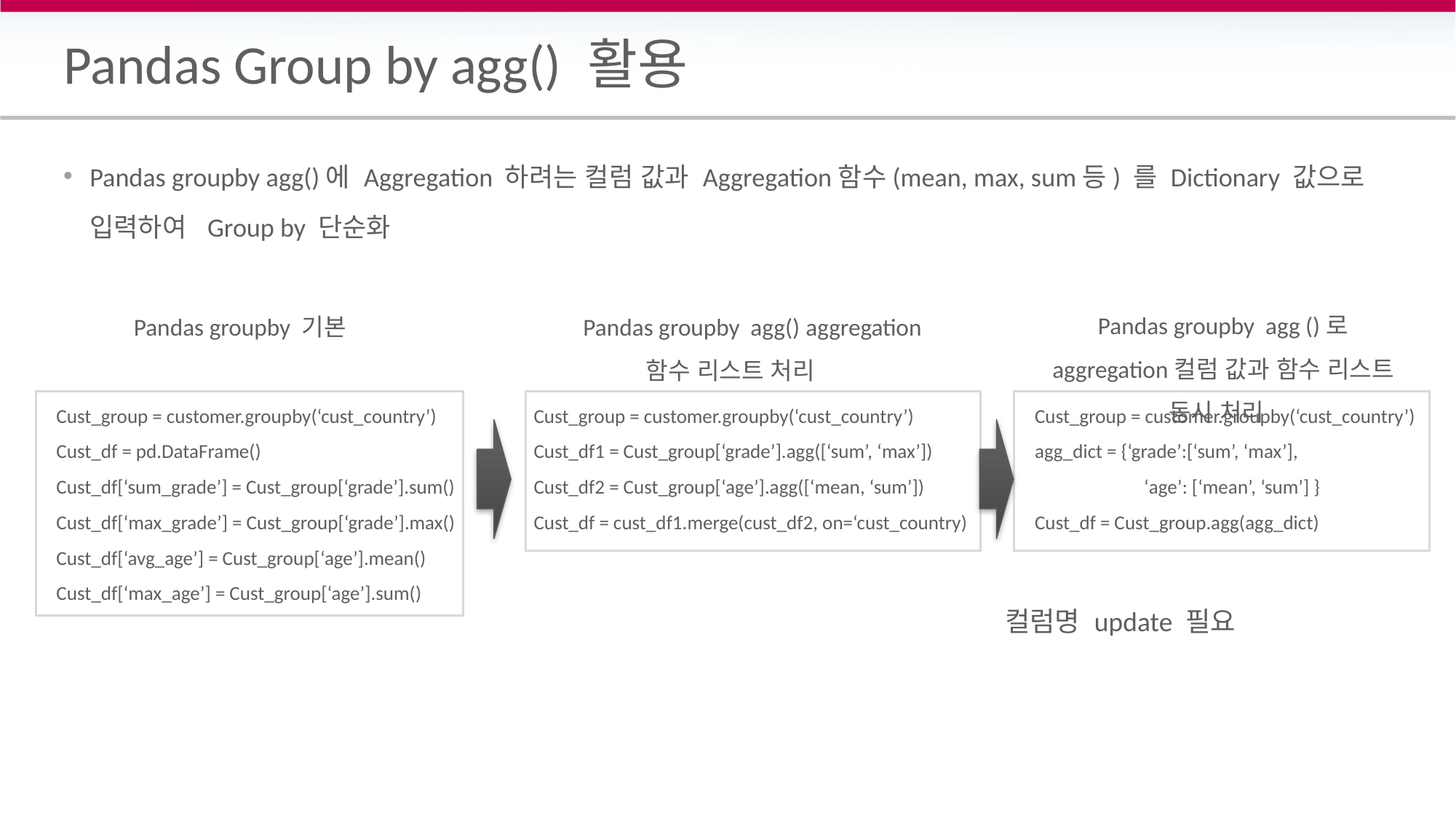

# Pandas Group by agg() 활용
Pandas groupby agg()에 Aggregation 하려는 컬럼 값과 Aggregation함수(mean, max, sum등) 를 Dictionary 값으로 입력하여  Group by 단순화
Pandas groupby  agg ()로 aggregation컬럼 값과 함수 리스트 동시 처리
Pandas groupby 기본
Pandas groupby  agg() aggregation
함수 리스트 처리

Cust_group = customer.groupby(‘cust_country’)
Cust_df = pd.DataFrame()
Cust_df[‘sum_grade’] = Cust_group[‘grade’].sum()
Cust_df[‘max_grade’] = Cust_group[‘grade’].max()
Cust_df[‘avg_age’] = Cust_group[‘age’].mean()
Cust_df[‘max_age’] = Cust_group[‘age’].sum()

Cust_group = customer.groupby(‘cust_country’)
Cust_df1 = Cust_group[‘grade’].agg([‘sum’, ‘max’])
Cust_df2 = Cust_group[‘age’].agg([‘mean, ‘sum’])
Cust_df = cust_df1.merge(cust_df2, on=‘cust_country)

Cust_group = customer.groupby(‘cust_country’)
agg_dict = {‘grade’:[‘sum’, ‘max’],
	‘age’: [‘mean’, ‘sum’] }
Cust_df = Cust_group.agg(agg_dict)

컬럼명 update 필요